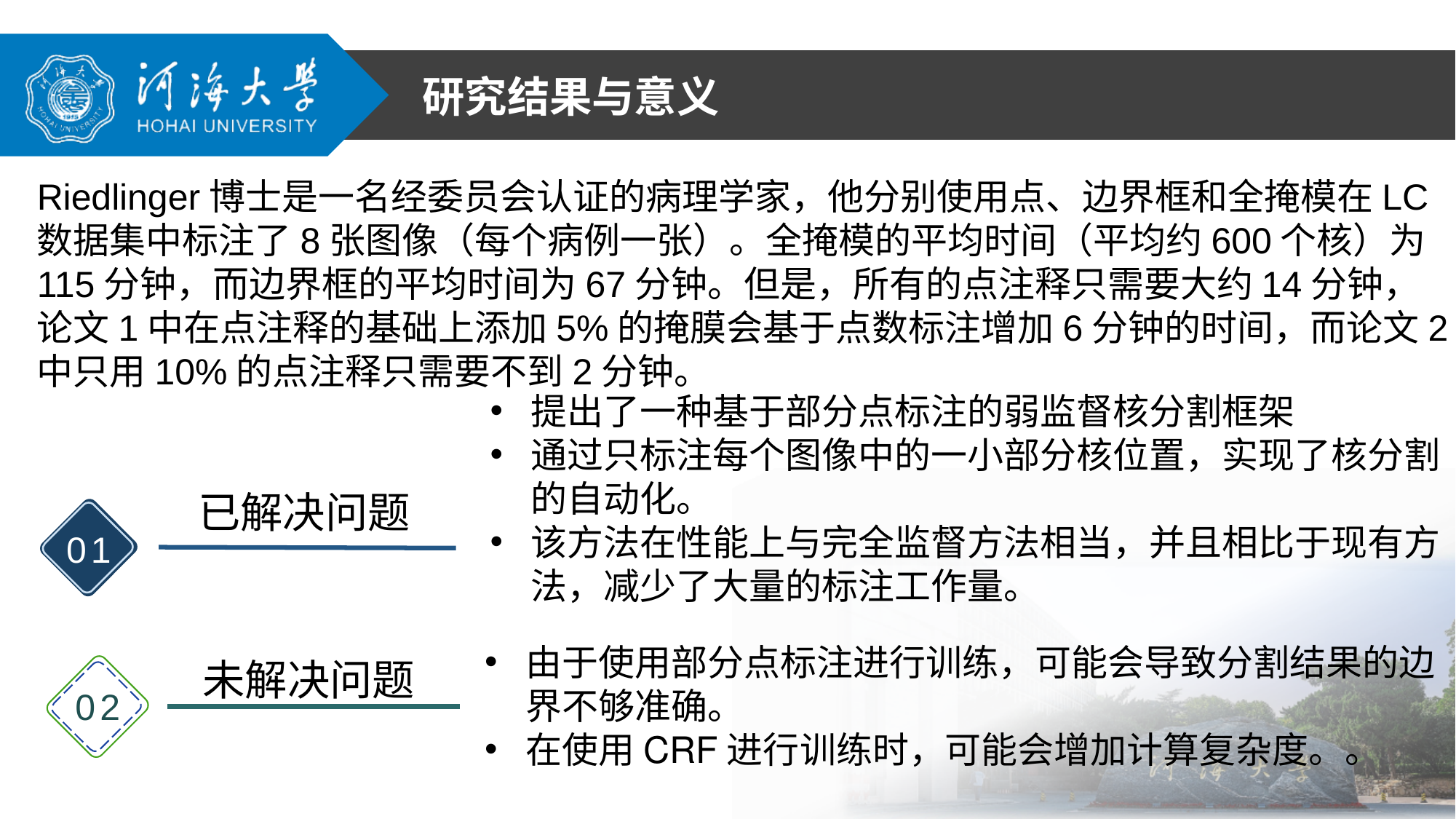

研究结果与意义
Riedlinger博士是一名经委员会认证的病理学家，他分别使用点、边界框和全掩模在LC数据集中标注了8张图像（每个病例一张）。全掩模的平均时间（平均约600个核）为115分钟，而边界框的平均时间为67分钟。但是，所有的点注释只需要大约14分钟，论文1中在点注释的基础上添加5%的掩膜会基于点数标注增加6分钟的时间，而论文2中只用10%的点注释只需要不到2分钟。
提出了一种基于部分点标注的弱监督核分割框架
通过只标注每个图像中的一小部分核位置，实现了核分割的自动化。
该方法在性能上与完全监督方法相当，并且相比于现有方法，减少了大量的标注工作量。
已解决问题

01
由于使用部分点标注进行训练，可能会导致分割结果的边界不够准确。
在使用CRF进行训练时，可能会增加计算复杂度。。
未解决问题

02